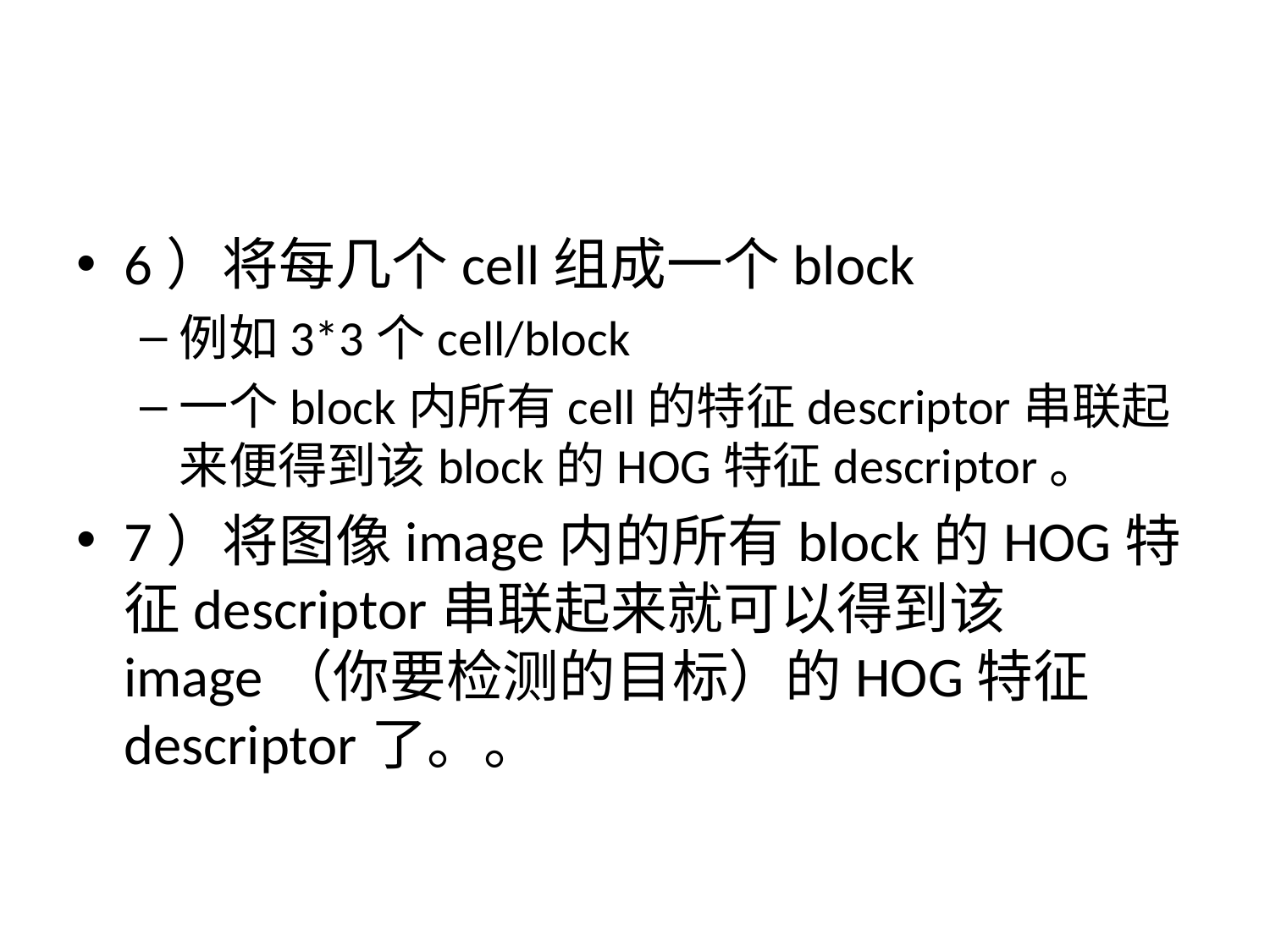

#
6）将每几个cell组成一个block
例如3*3个cell/block
一个block内所有cell的特征descriptor串联起来便得到该block的HOG特征descriptor。
7）将图像image内的所有block的HOG特征descriptor串联起来就可以得到该image（你要检测的目标）的HOG特征descriptor了。。